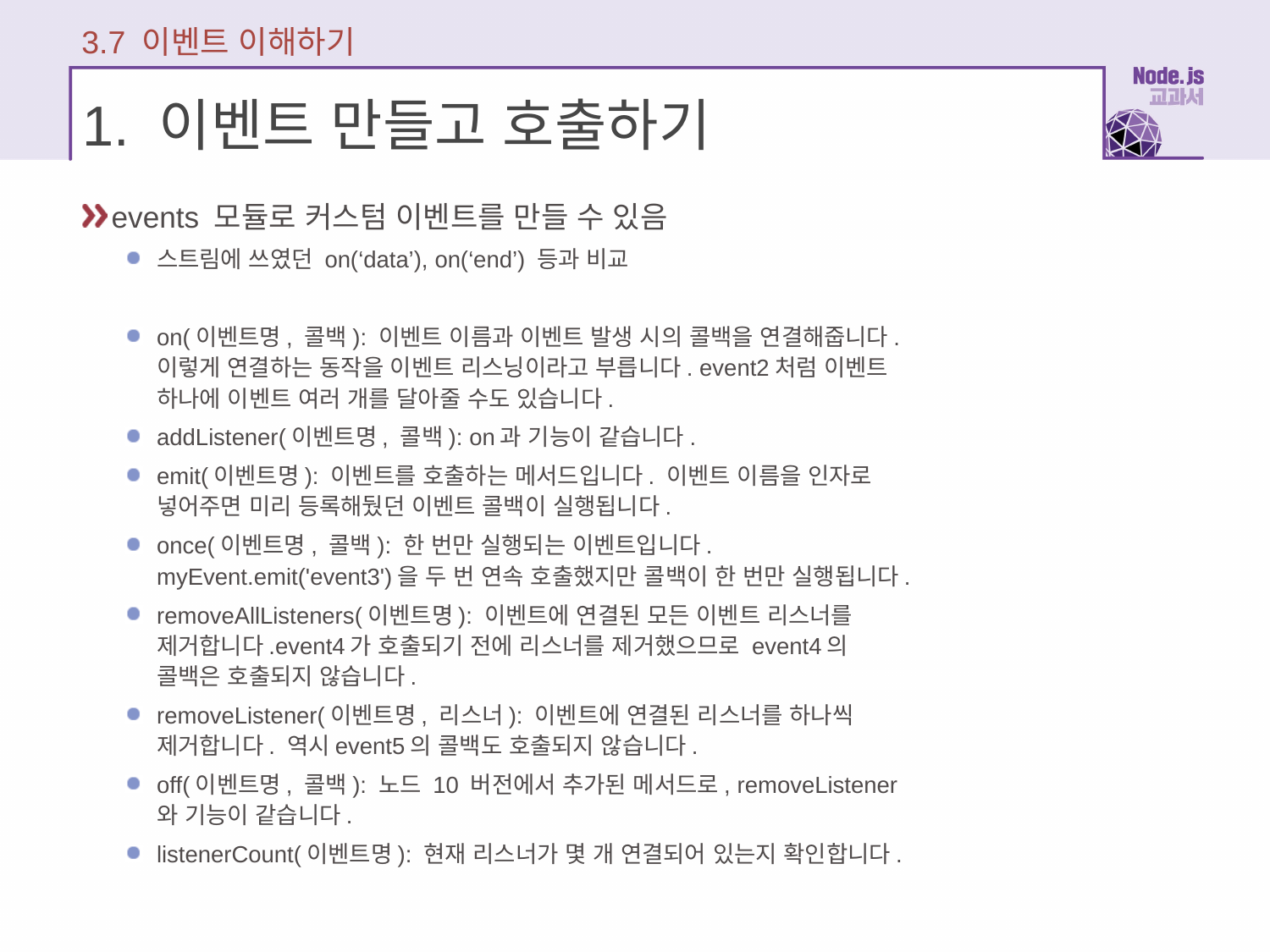

3.7 이벤트 이해하기
# 1. 이벤트 만들고 호출하기
events 모듈로 커스텀 이벤트를 만들 수 있음
스트림에 쓰였던 on(‘data’), on(‘end’) 등과 비교

on(이벤트명, 콜백): 이벤트 이름과 이벤트 발생 시의 콜백을 연결해줍니다. 이렇게 연결하는 동작을 이벤트 리스닝이라고 부릅니다. event2처럼 이벤트 하나에 이벤트 여러 개를 달아줄 수도 있습니다.
addListener(이벤트명, 콜백): on과 기능이 같습니다.
emit(이벤트명): 이벤트를 호출하는 메서드입니다. 이벤트 이름을 인자로 넣어주면 미리 등록해뒀던 이벤트 콜백이 실행됩니다.
once(이벤트명, 콜백): 한 번만 실행되는 이벤트입니다. myEvent.emit('event3')을 두 번 연속 호출했지만 콜백이 한 번만 실행됩니다.
removeAllListeners(이벤트명): 이벤트에 연결된 모든 이벤트 리스너를 제거합니다.event4가 호출되기 전에 리스너를 제거했으므로 event4의 콜백은 호출되지 않습니다.
removeListener(이벤트명, 리스너): 이벤트에 연결된 리스너를 하나씩 제거합니다. 역시event5의 콜백도 호출되지 않습니다.
off(이벤트명, 콜백): 노드 10 버전에서 추가된 메서드로, removeListener와 기능이 같습니다.
listenerCount(이벤트명): 현재 리스너가 몇 개 연결되어 있는지 확인합니다.